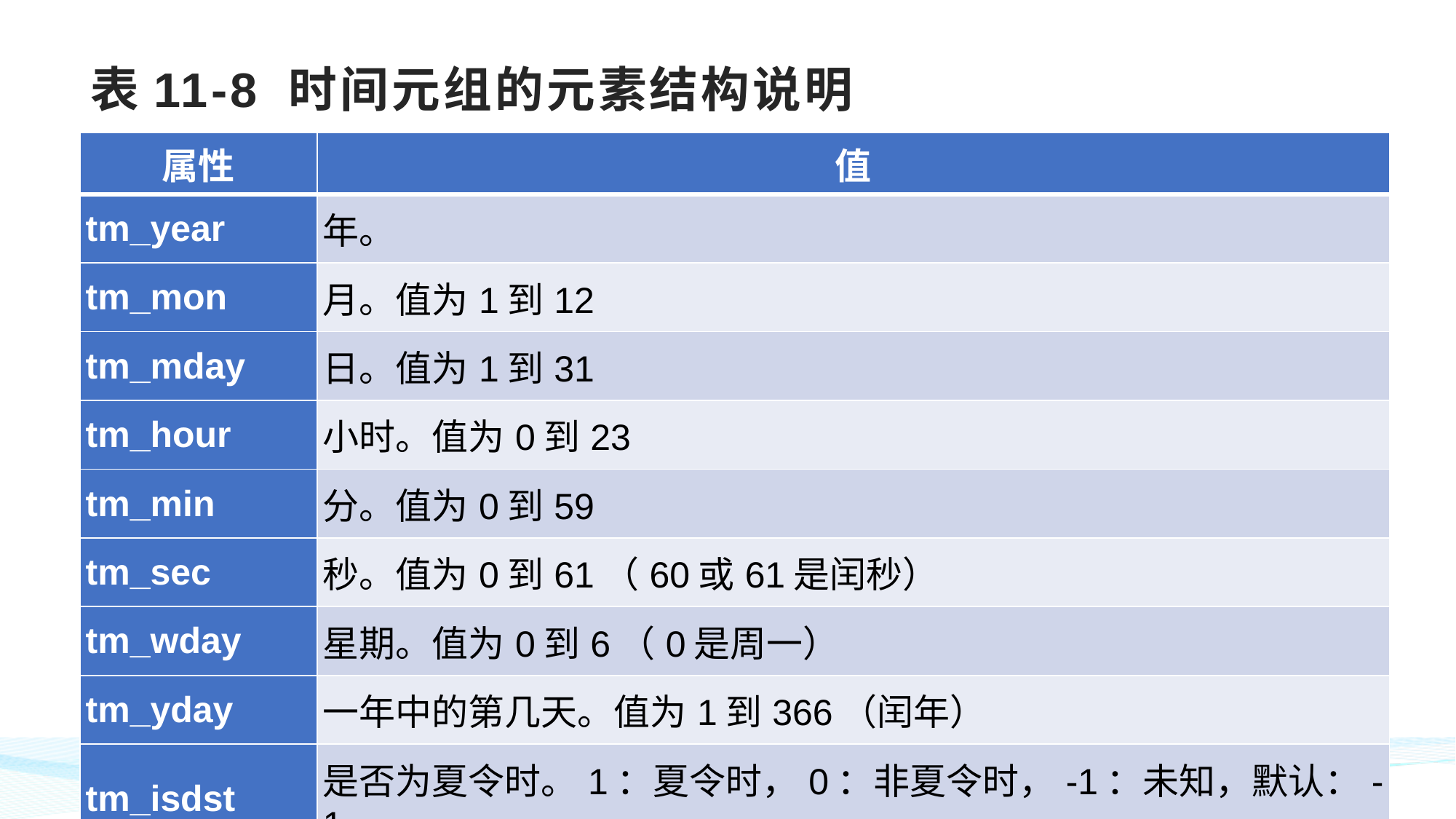

# 表11-8 时间元组的元素结构说明
| 属性 | 值 |
| --- | --- |
| tm\_year | 年。 |
| tm\_mon | 月。值为1到12 |
| tm\_mday | 日。值为1到31 |
| tm\_hour | 小时。值为0到23 |
| tm\_min | 分。值为0到59 |
| tm\_sec | 秒。值为0到61（60或61是闰秒） |
| tm\_wday | 星期。值为0到6（0是周一） |
| tm\_yday | 一年中的第几天。值为1到366（闰年） |
| tm\_isdst | 是否为夏令时。1：夏令时，0：非夏令时，-1：未知，默认：-1 |